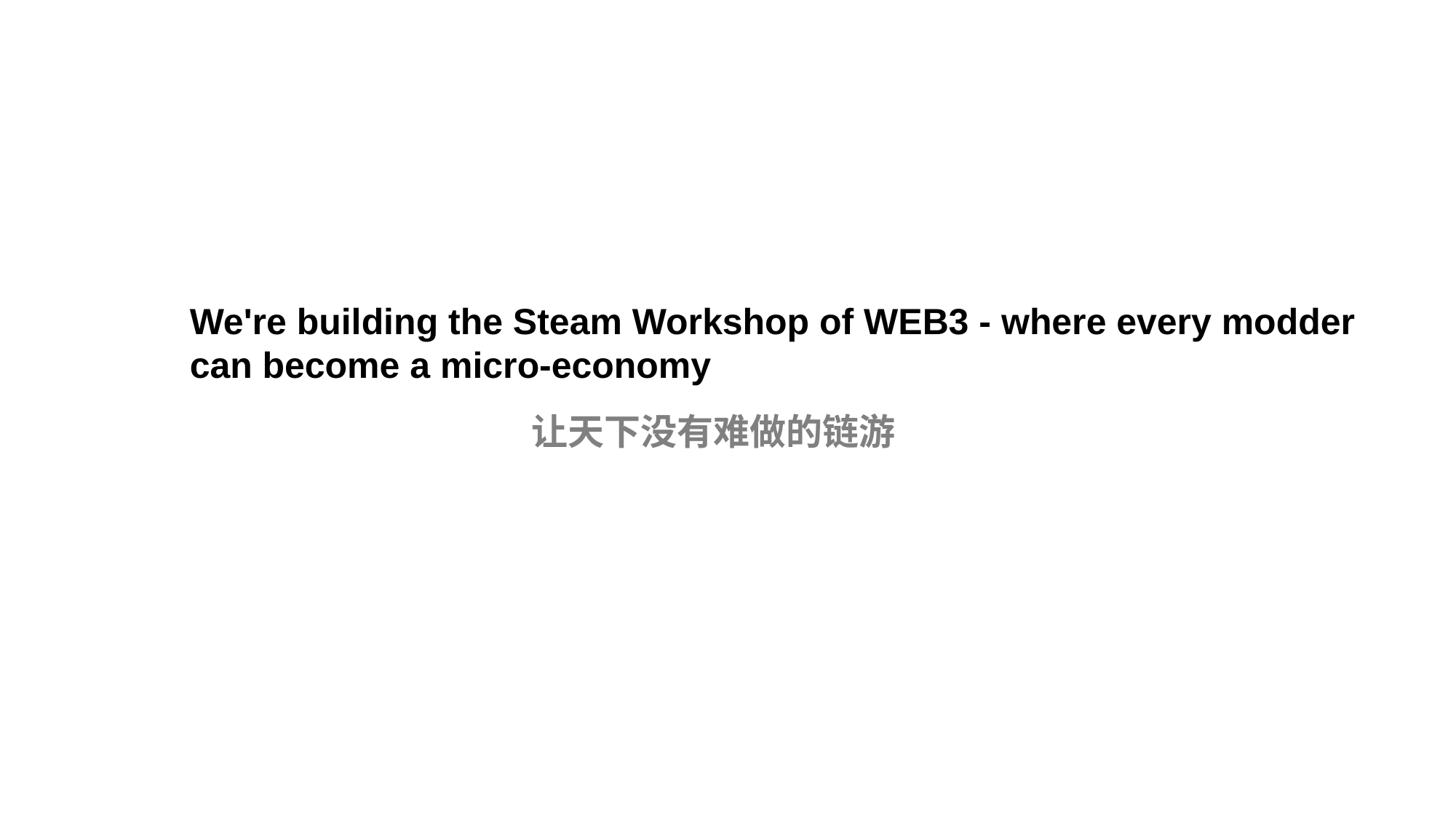

We're building the Steam Workshop of WEB3 - where every modder can become a micro-economy
让天下没有难做的链游